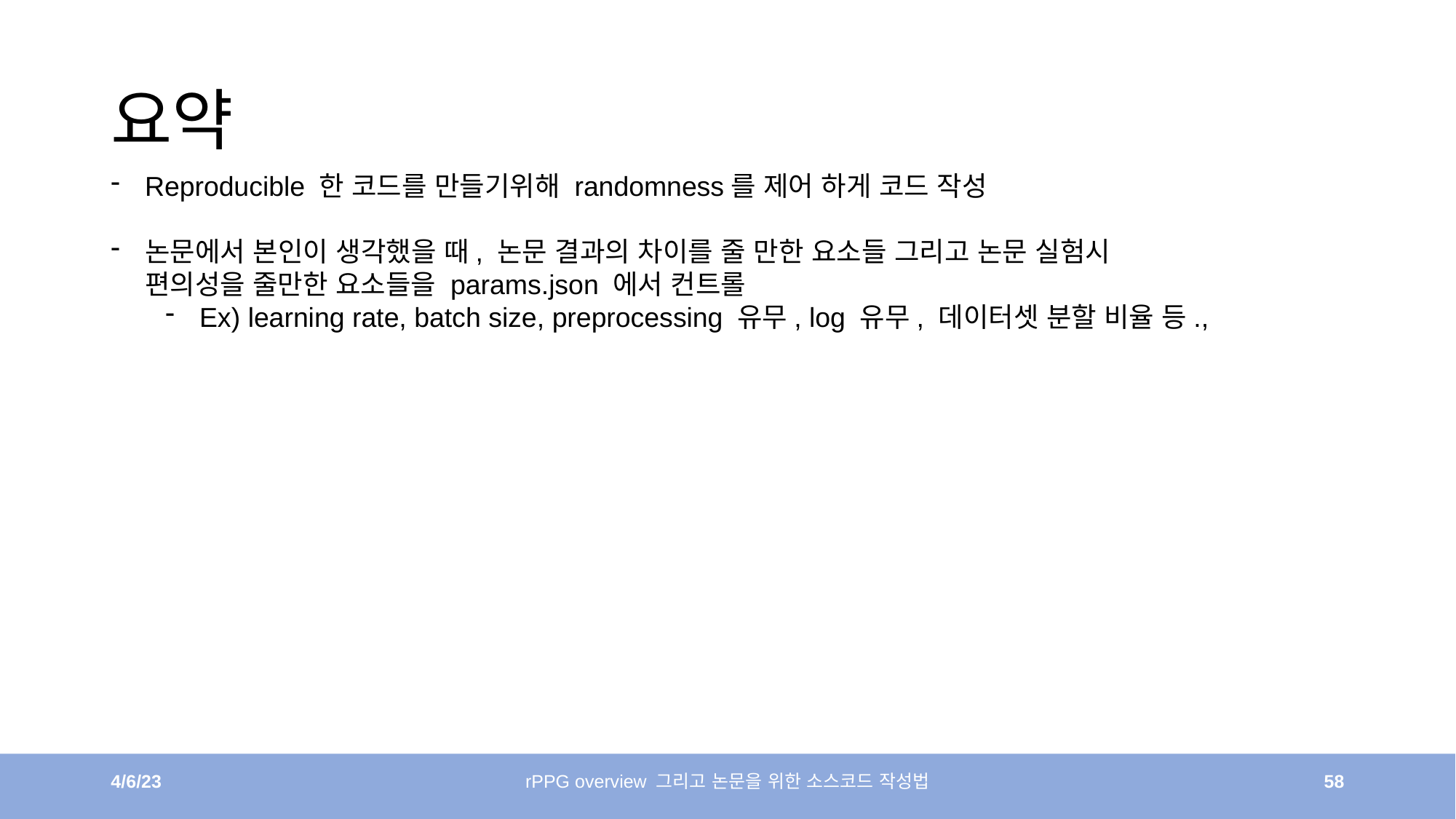

# 요약
Reproducible 한 코드를 만들기위해 randomness를 제어 하게 코드 작성

논문에서 본인이 생각했을 때, 논문 결과의 차이를 줄 만한 요소들 그리고 논문 실험시 편의성을 줄만한 요소들을 params.json 에서 컨트롤
Ex) learning rate, batch size, preprocessing 유무, log 유무, 데이터셋 분할 비율 등.,

4/6/23
rPPG overview 그리고 논문을 위한 소스코드 작성법
58